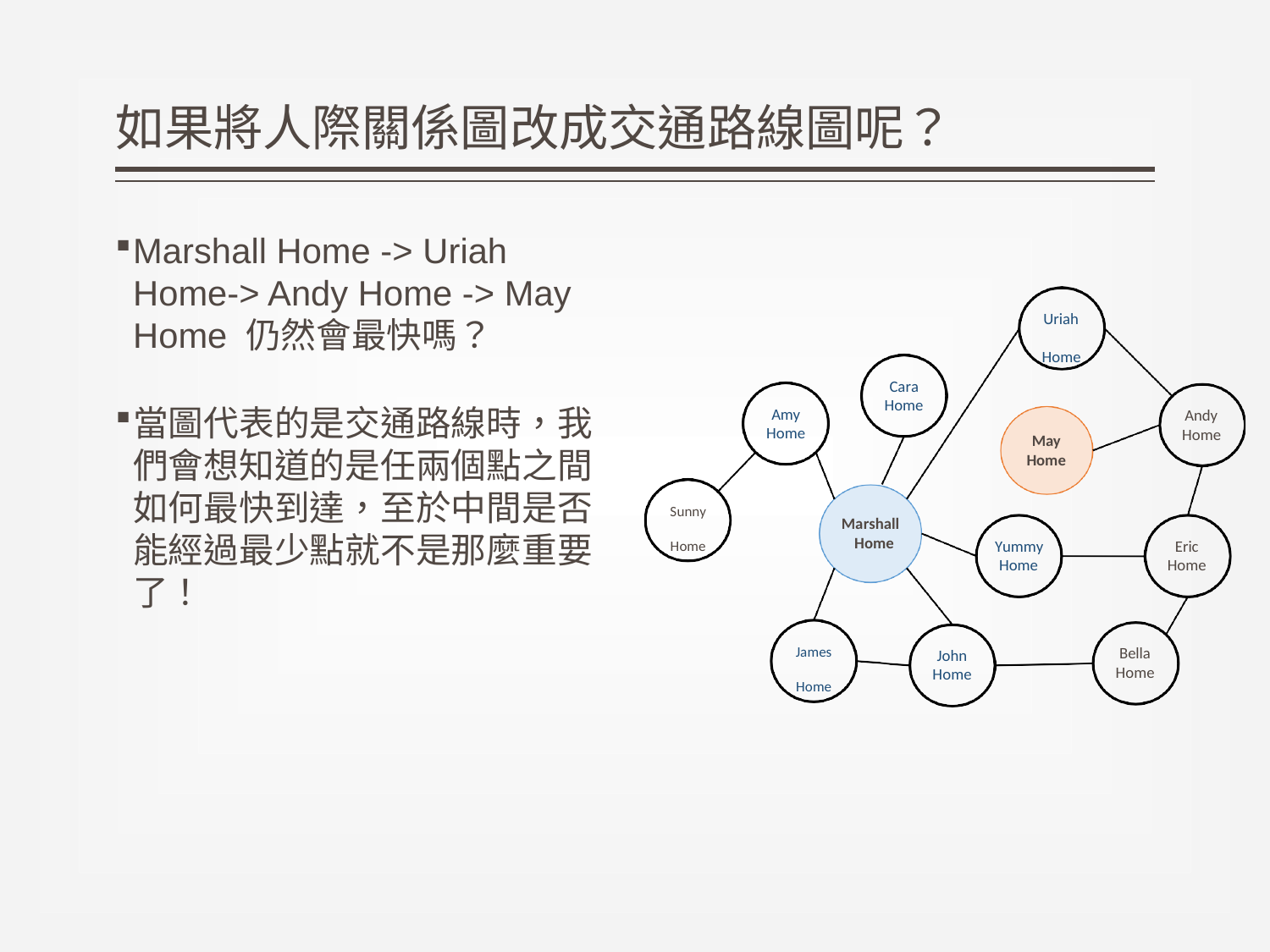

# 如果將人際關係圖改成交通路線圖呢？
Marshall Home -> Uriah Home-> Andy Home -> May Home 仍然會最快嗎？

當圖代表的是交通路線時，我們會想知道的是任兩個點之間如何最快到達，至於中間是否能經過最少點就不是那麼重要了！

Uriah  Home
Cara
Home
Amy  Home
Andy  Home
May  Home
Sunny  Home
Marshall  Home
Yummy
Home
Eric
Home
James  Home
Bella  Home
John  Home